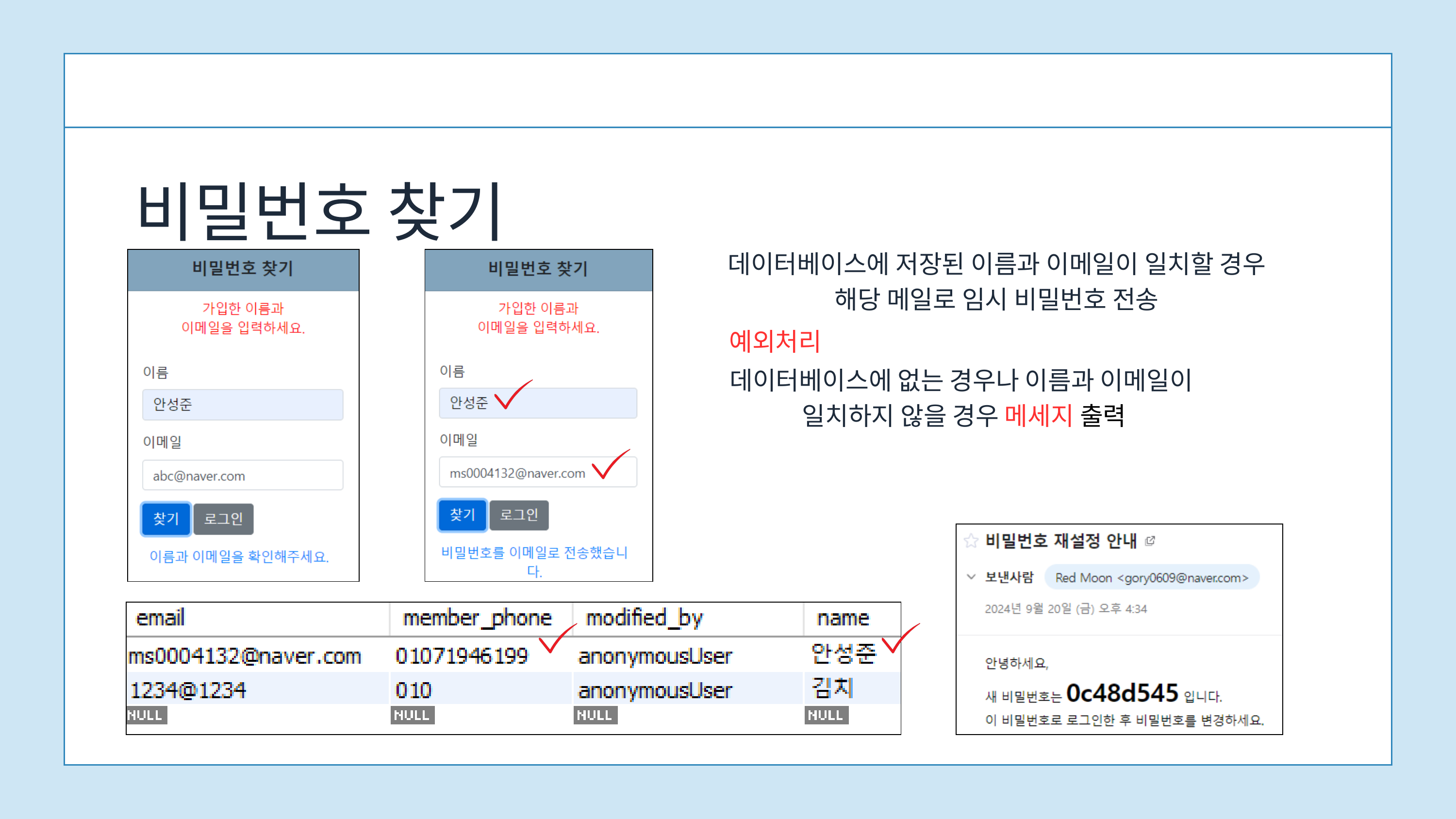

비밀번호 찾기

데이터베이스에 저장된 이름과 이메일이 일치할 경우
해당 메일로 임시 비밀번호 전송

예외처리

데이터베이스에 없는 경우나 이름과 이메일이
일치하지 않을 경우 메세지 출력